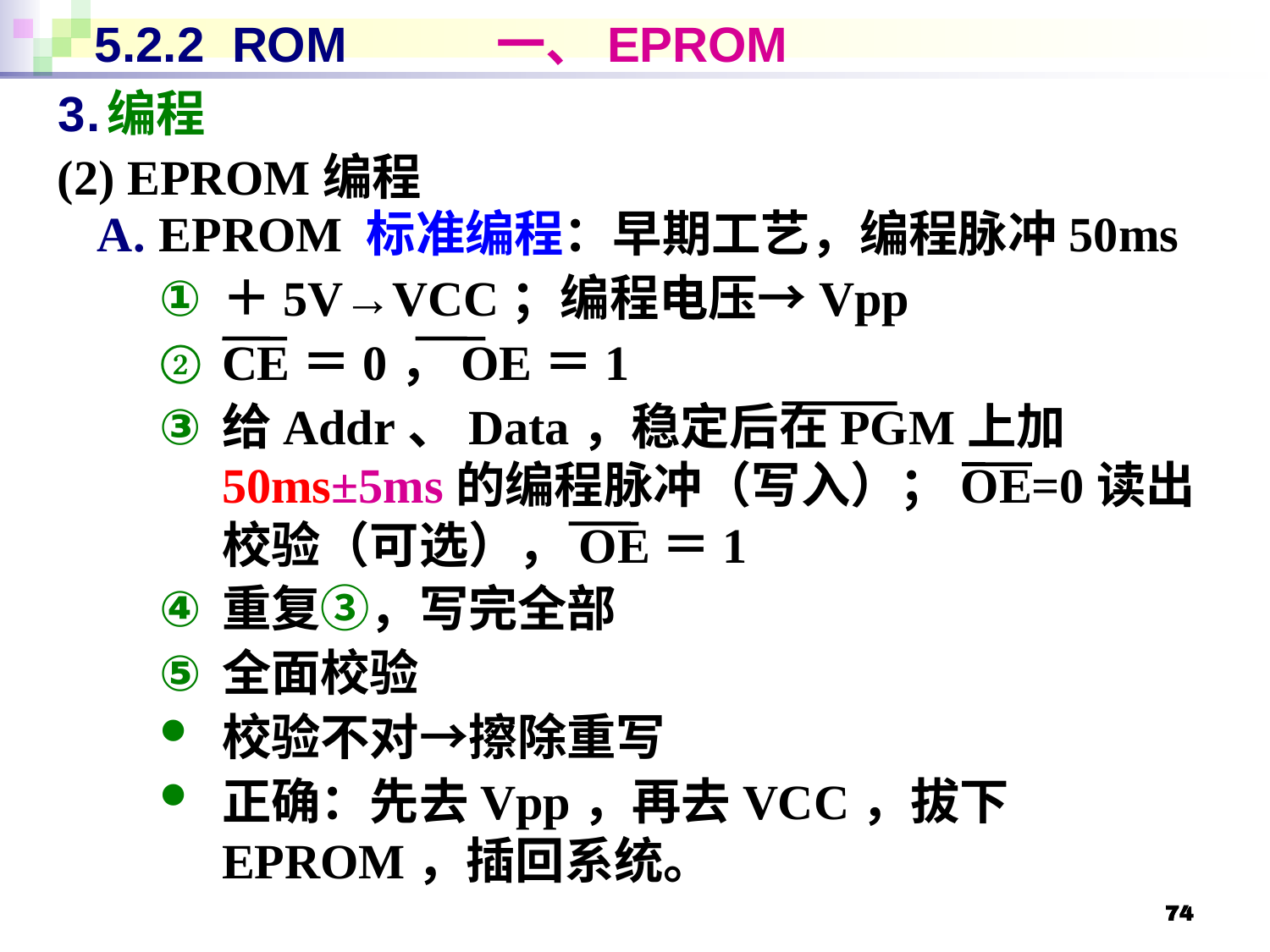

# 5.2.2  ROM          一、EPROM
编程
(2) EPROM编程
EPROM 标准编程：早期工艺，编程脉冲50ms
＋5V→VCC；编程电压→Vpp
CE＝0，OE＝1
给Addr、Data，稳定后在PGM上加50ms±5ms的编程脉冲（写入）；OE=0读出校验（可选），OE＝1
重复③，写完全部
全面校验
校验不对→擦除重写
正确：先去Vpp，再去VCC，拔下EPROM，插回系统。

74